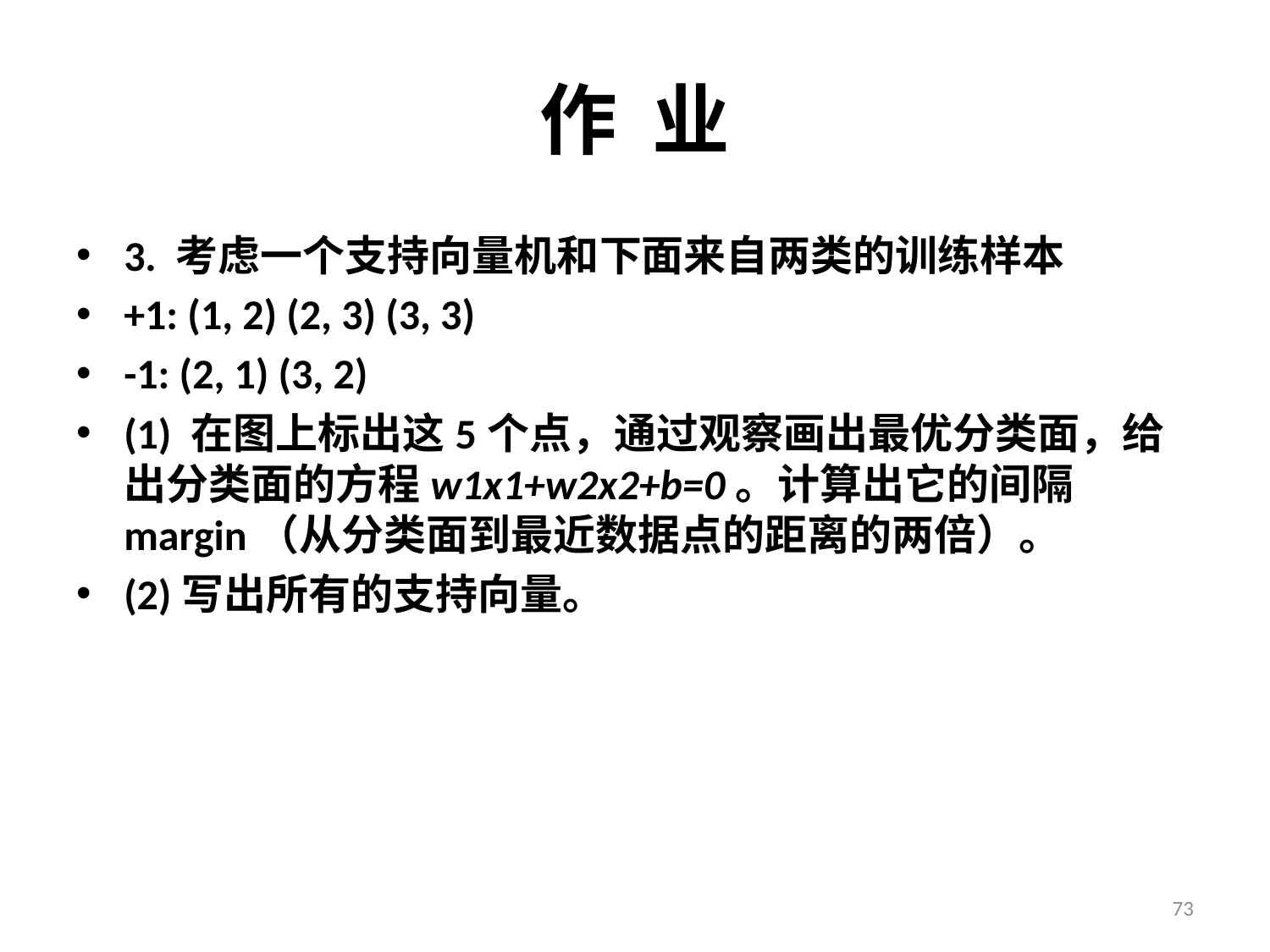

# 作  业
3. 考虑一个支持向量机和下面来自两类的训练样本
+1: (1, 2) (2, 3) (3, 3)
-1: (2, 1) (3, 2)
(1) 在图上标出这5个点，通过观察画出最优分类面，给出分类面的方程w1x1+w2x2+b=0。计算出它的间隔margin（从分类面到最近数据点的距离的两倍）。
(2)写出所有的支持向量。
73